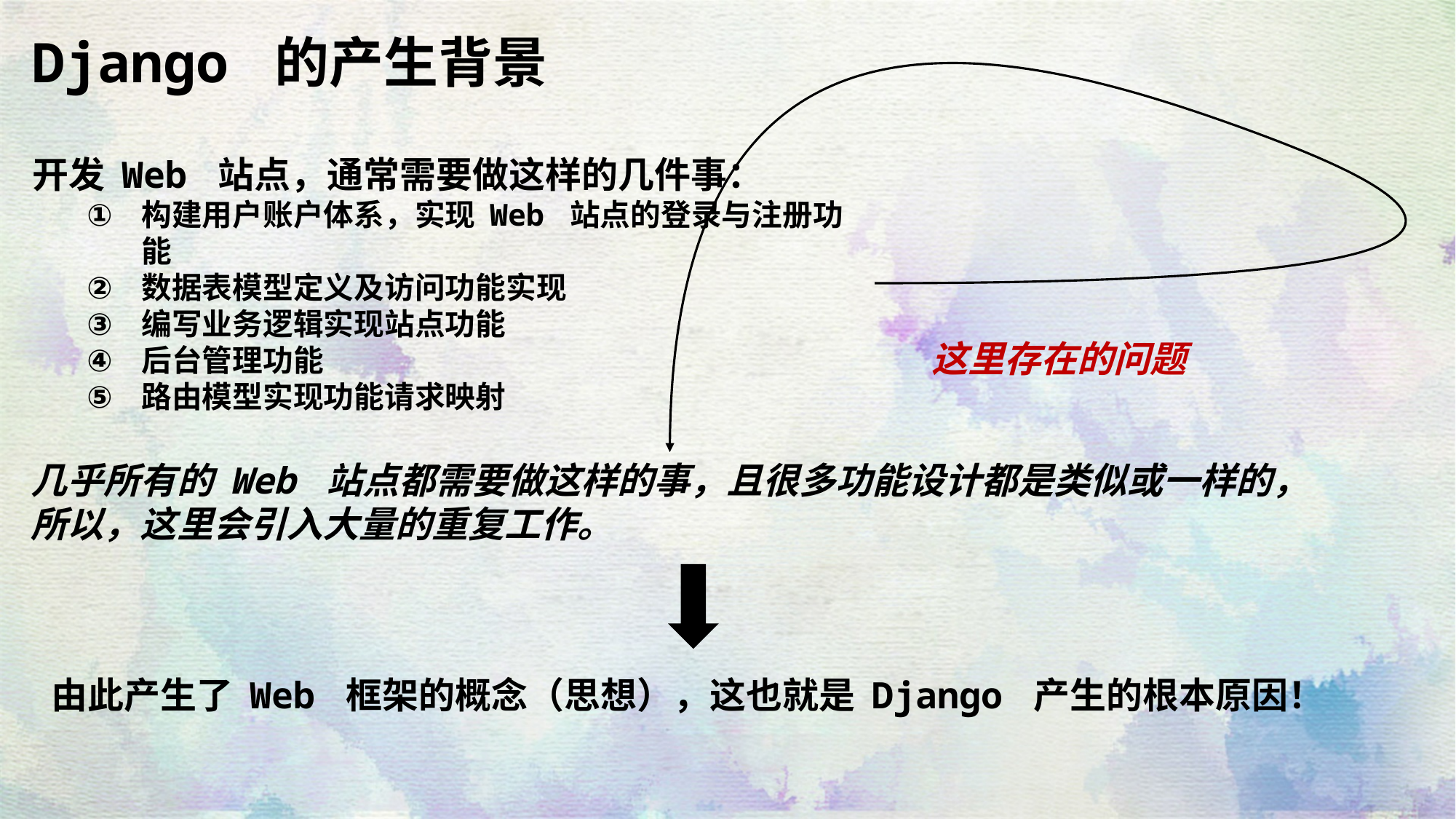

Django 的产生背景
开发 Web 站点，通常需要做这样的几件事：
构建用户账户体系，实现 Web 站点的登录与注册功能
数据表模型定义及访问功能实现
编写业务逻辑实现站点功能
后台管理功能
路由模型实现功能请求映射
这里存在的问题
几乎所有的 Web 站点都需要做这样的事，且很多功能设计都是类似或一样的，
所以，这里会引入大量的重复工作。

由此产生了 Web 框架的概念（思想），这也就是 Django 产生的根本原因！